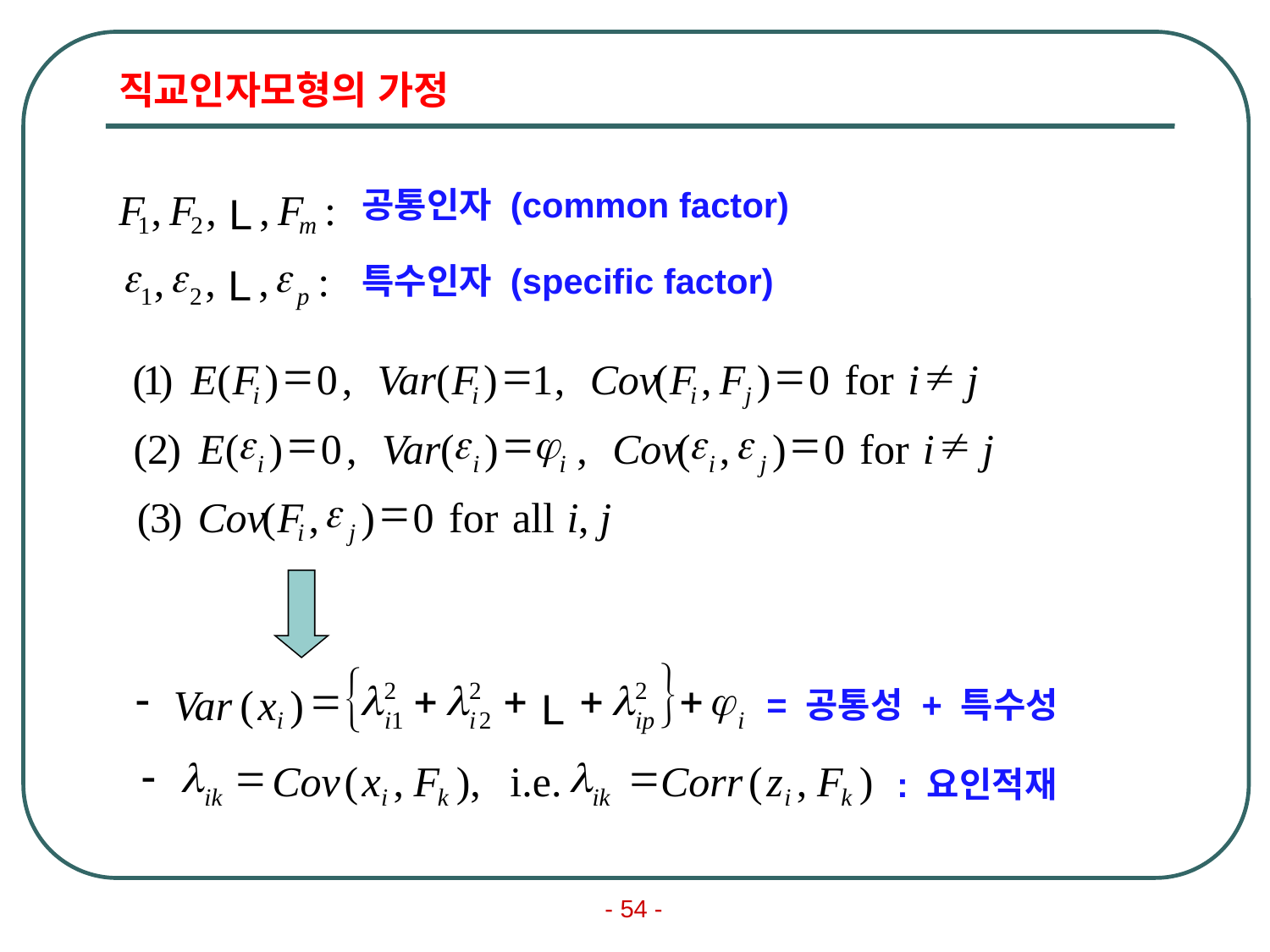

# 직교인자모형의 가정
공통인자 (common factor)
F
,

F
,

,

F

:
L
1
2
m
ε
ε
ε
,

,

,

:
L
1
2
p
특수인자 (specific factor)
=
=
=
≠
(
1
)

E
(
F
)
0

,

Var
(
F
)
1

,

Cov
(
F
,

F
)
0

for
i
j
i
i
i
j
ε
=
ε
=
ϕ
ε
ε
=
≠
(
2
)

E
(
)
0

,

Var
(
)

,

Cov
(
,

)
0

for
i
j
i
i
i
i
j
ε
=
(
3
)

Cov
(
F
,

)
0

for
all

i
,
j
i
j

}
{
−
=
λ
+
λ
+
+
λ
+
ϕ
2
2
2

Var
(
x
)
L
i
i
1
i
2
ip
i
= 공통성 + 특수성
−
λ
=
λ
=

Cov
(
x
,

F
),

i.e.

Corr
(
z
,

F
)
ik
i
k
ik
i
k
: 요인적재
- 54 -